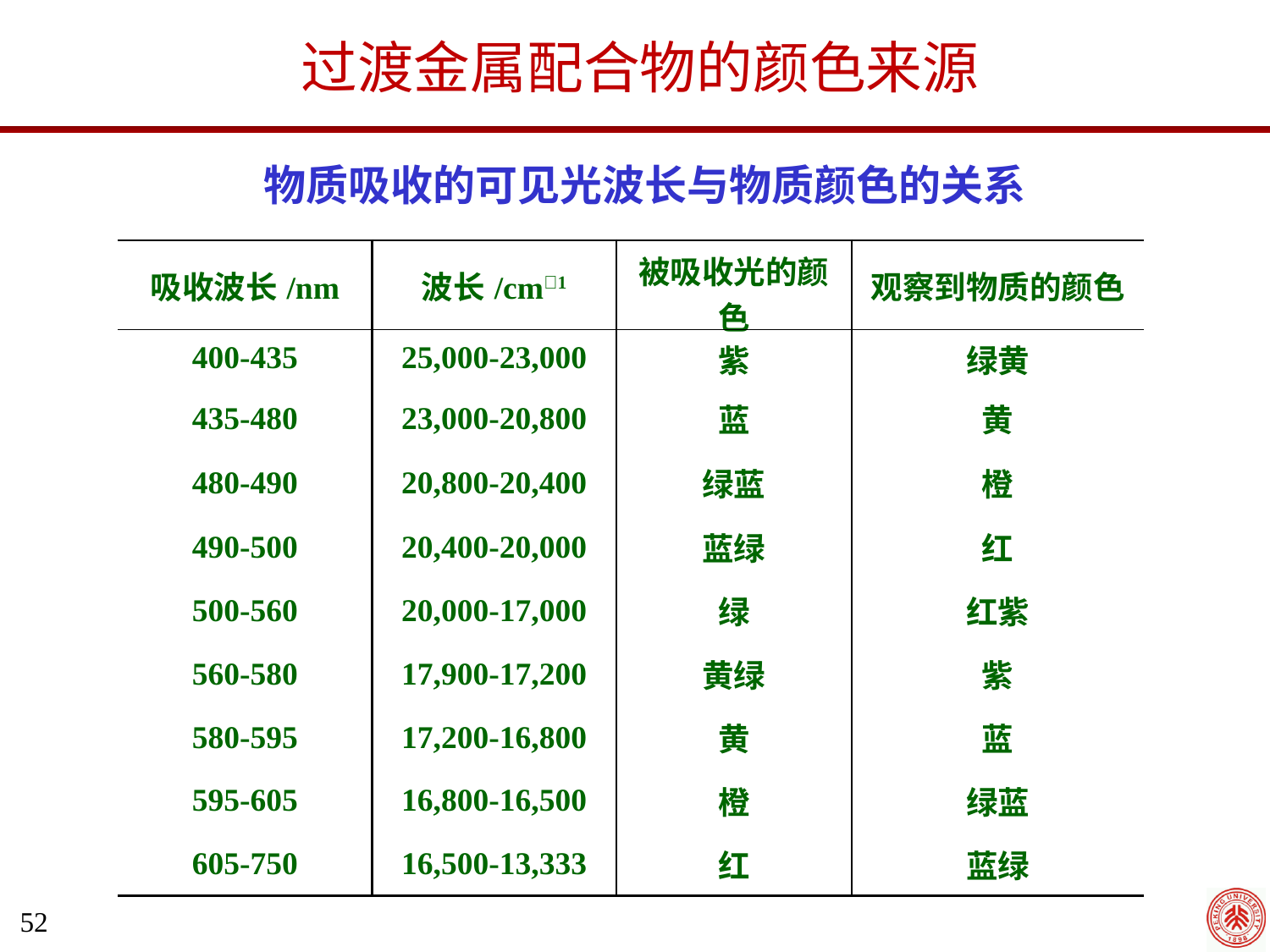

过渡金属配合物的颜色来源

物质吸收的可见光波长与物质颜色的关系
| 吸收波长/nm | 波长/cm−1 | 被吸收光的颜色 | 观察到物质的颜色 |
| --- | --- | --- | --- |
| 400-435 | 25,000-23,000 | 紫 | 绿黄 |
| 435-480 | 23,000-20,800 | 蓝 | 黄 |
| 480-490 | 20,800-20,400 | 绿蓝 | 橙 |
| 490-500 | 20,400-20,000 | 蓝绿 | 红 |
| 500-560 | 20,000-17,000 | 绿 | 红紫 |
| 560-580 | 17,900-17,200 | 黄绿 | 紫 |
| 580-595 | 17,200-16,800 | 黄 | 蓝 |
| 595-605 | 16,800-16,500 | 橙 | 绿蓝 |
| 605-750 | 16,500-13,333 | 红 | 蓝绿 |